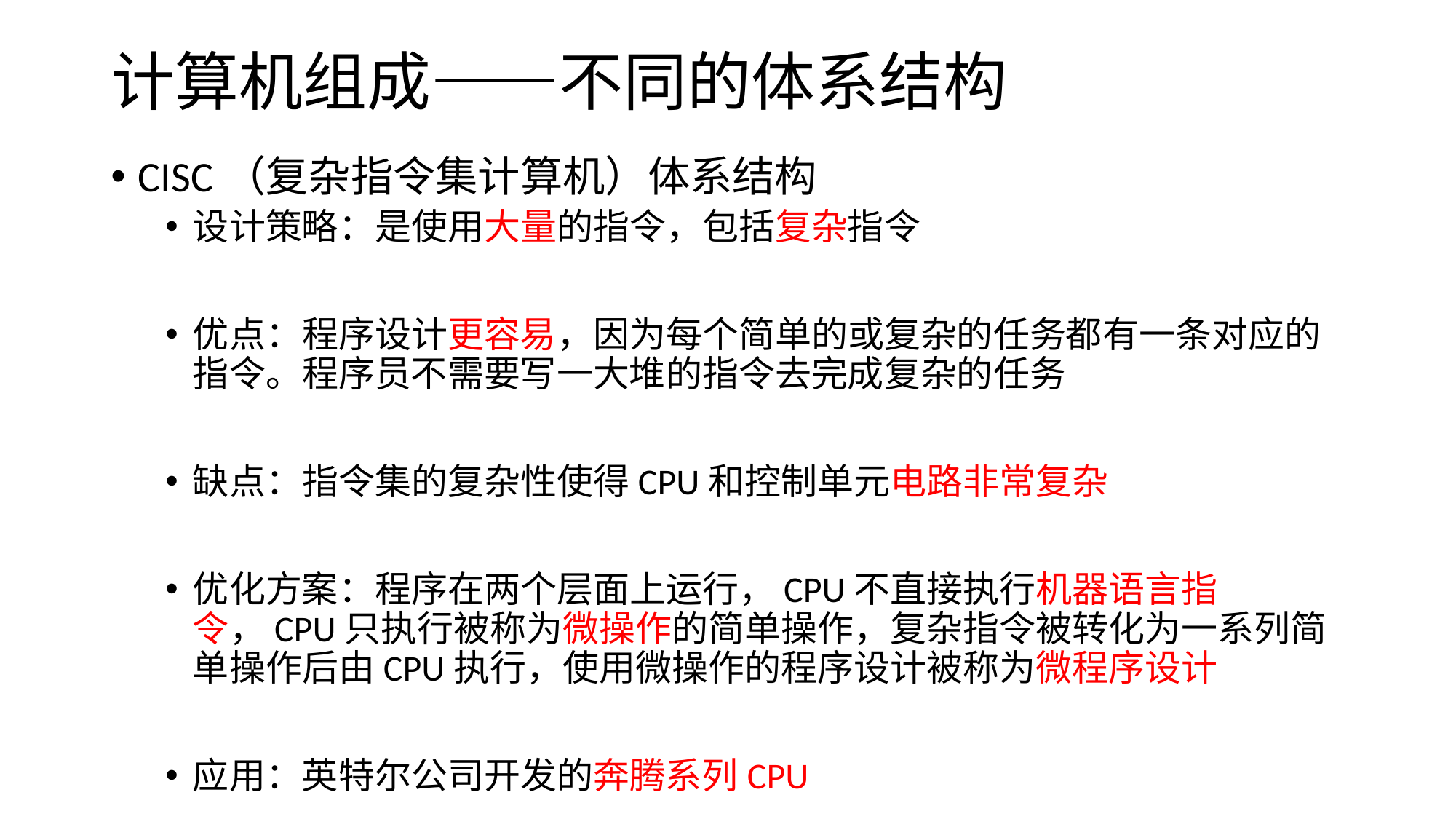

# 计算机组成——不同的体系结构
CISC（复杂指令集计算机）体系结构
设计策略：是使用大量的指令，包括复杂指令

优点：程序设计更容易，因为每个简单的或复杂的任务都有一条对应的指令。程序员不需要写一大堆的指令去完成复杂的任务

缺点：指令集的复杂性使得CPU和控制单元电路非常复杂

优化方案：程序在两个层面上运行，CPU不直接执行机器语言指令，CPU只执行被称为微操作的简单操作，复杂指令被转化为一系列简单操作后由CPU执行，使用微操作的程序设计被称为微程序设计

应用：英特尔公司开发的奔腾系列CPU